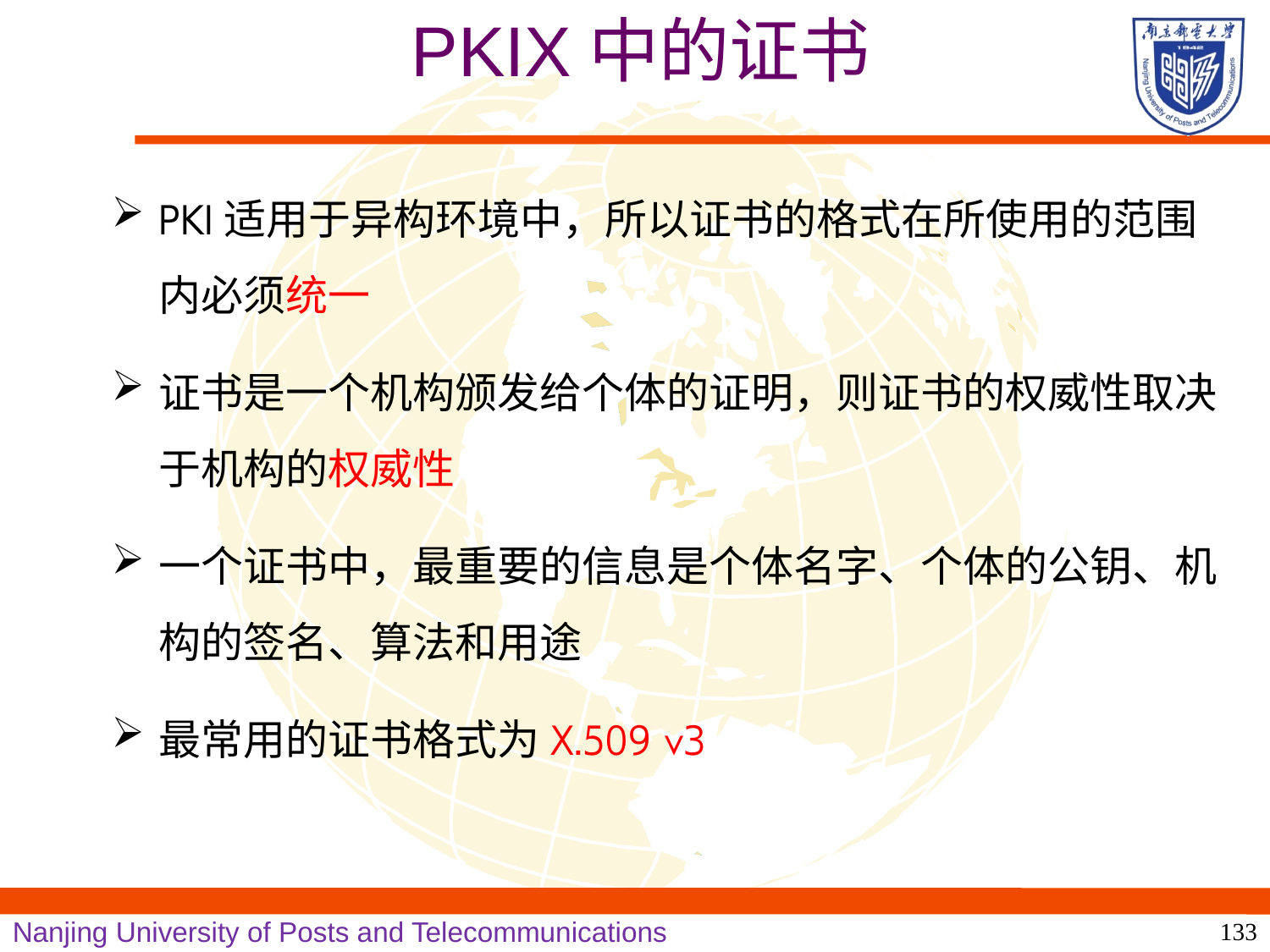

# PKIX中的证书
PKI适用于异构环境中，所以证书的格式在所使用的范围内必须统一
证书是一个机构颁发给个体的证明，则证书的权威性取决于机构的权威性
一个证书中，最重要的信息是个体名字、个体的公钥、机构的签名、算法和用途
最常用的证书格式为X.509 v3
133